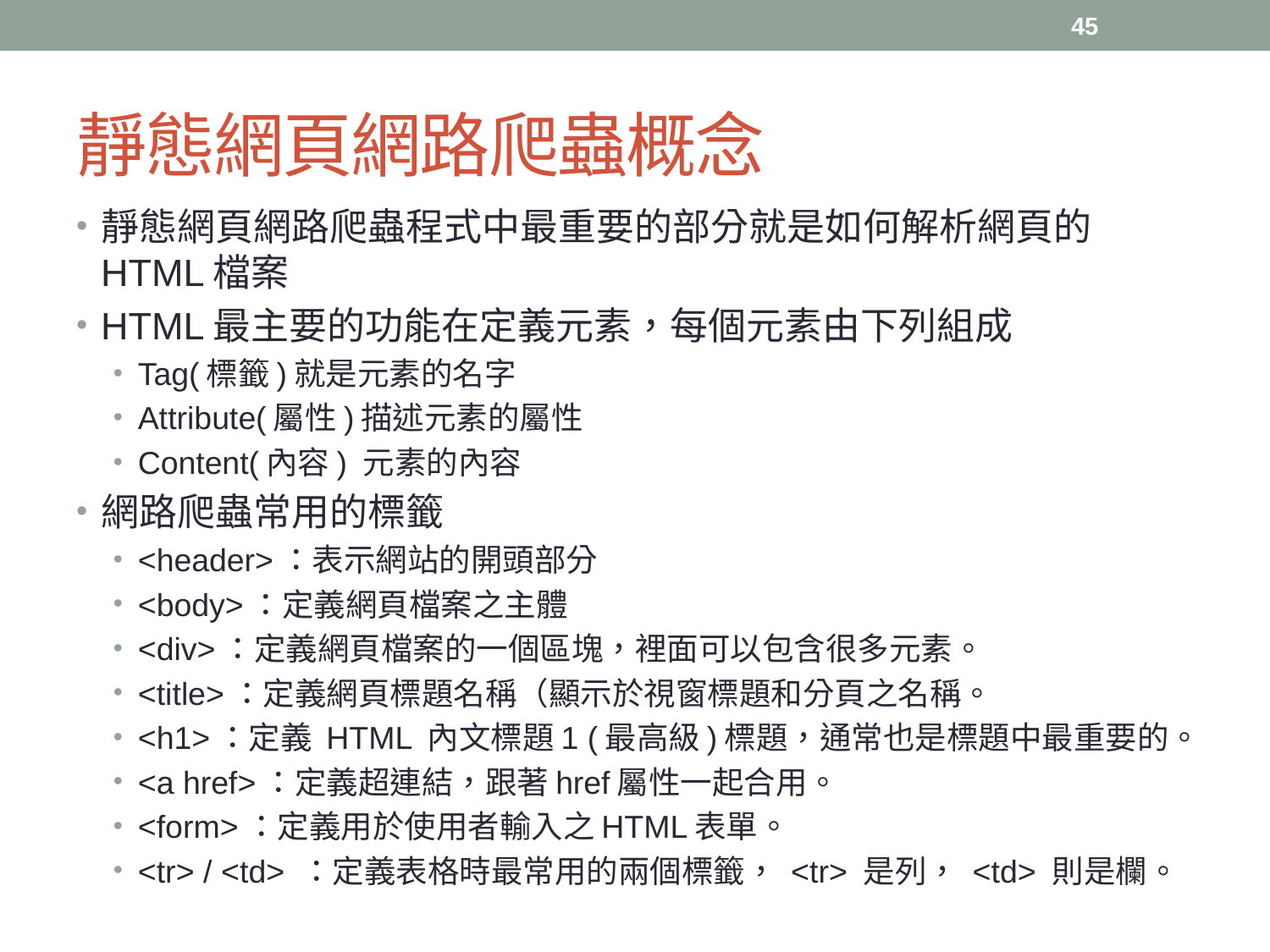

45
# 靜態網頁網路爬蟲概念
靜態網頁網路爬蟲程式中最重要的部分就是如何解析網頁的HTML檔案
HTML最主要的功能在定義元素，每個元素由下列組成
Tag(標籤)就是元素的名字
Attribute(屬性)描述元素的屬性
Content(內容) 元素的內容
網路爬蟲常用的標籤
<header>：表示網站的開頭部分
<body>：定義網頁檔案之主體
<div>：定義網頁檔案的一個區塊，裡面可以包含很多元素。
<title>：定義網頁標題名稱（顯示於視窗標題和分頁之名稱。
<h1>：定義 HTML 內文標題1 (最高級)標題，通常也是標題中最重要的。
<a href>：定義超連結，跟著href屬性一起合用。
<form>：定義用於使用者輸入之HTML表單。
<tr> / <td> ：定義表格時最常用的兩個標籤， <tr> 是列， <td> 則是欄。